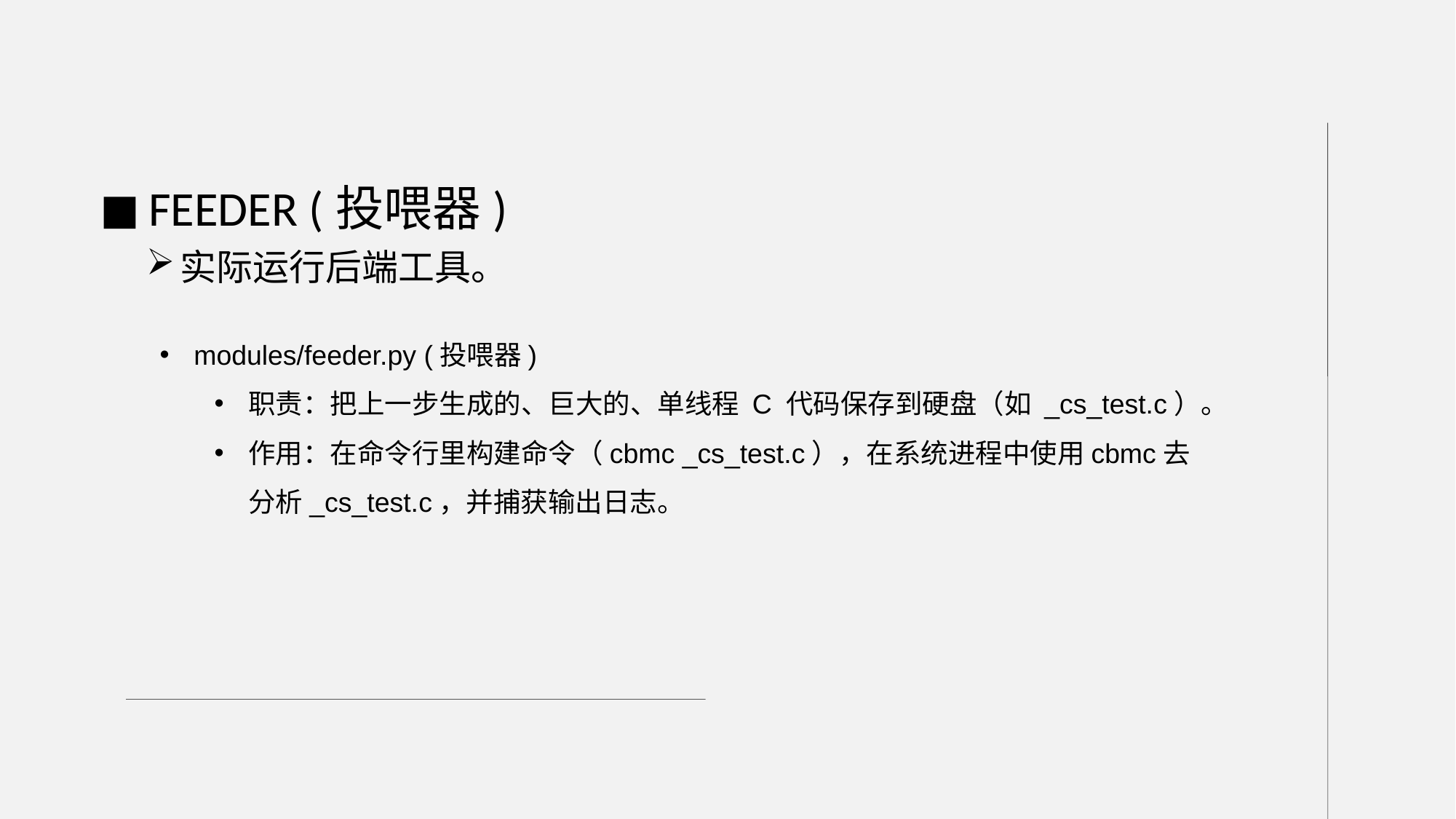

FEEDER (投喂器)

实际运行后端工具。
modules/feeder.py (投喂器)
职责：把上一步生成的、巨大的、单线程 C 代码保存到硬盘（如 _cs_test.c）。
作用：在命令行里构建命令（cbmc _cs_test.c），在系统进程中使用cbmc去分析_cs_test.c，并捕获输出日志。